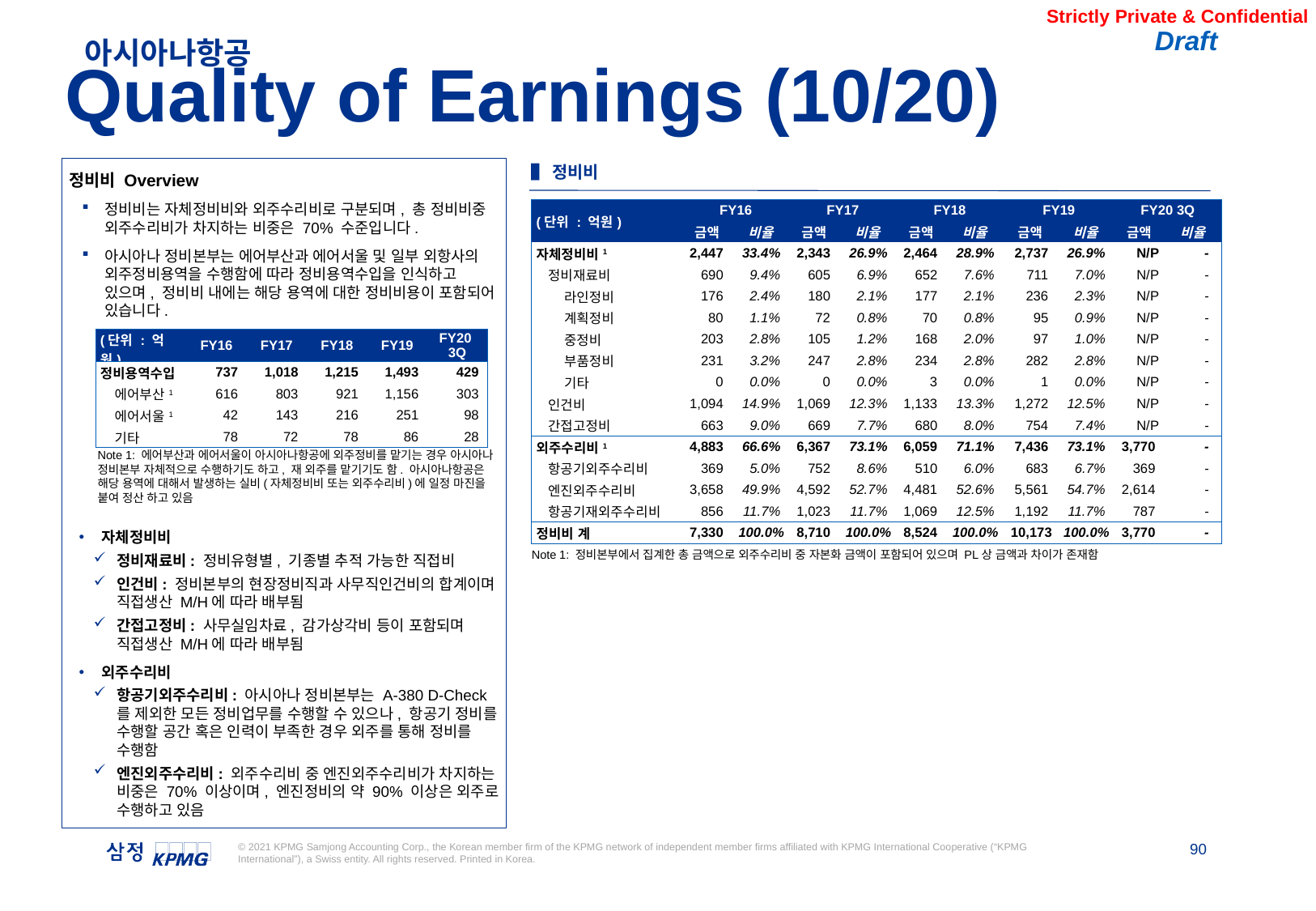

아시아나항공
Quality of Earnings (10/20)
▌정비비

정비비 Overview
정비비는 자체정비비와 외주수리비로 구분되며, 총 정비비중 외주수리비가 차지하는 비중은 70% 수준입니다.
아시아나 정비본부는 에어부산과 에어서울 및 일부 외항사의 외주정비용역을 수행함에 따라 정비용역수입을 인식하고 있으며, 정비비 내에는 해당 용역에 대한 정비비용이 포함되어 있습니다.

자체정비비
정비재료비: 정비유형별, 기종별 추적 가능한 직접비
인건비: 정비본부의 현장정비직과 사무직인건비의 합계이며 직접생산 M/H에 따라 배부됨
간접고정비: 사무실임차료, 감가상각비 등이 포함되며 직접생산 M/H에 따라 배부됨
외주수리비
항공기외주수리비: 아시아나 정비본부는 A-380 D-Check를 제외한 모든 정비업무를 수행할 수 있으나, 항공기 정비를 수행할 공간 혹은 인력이 부족한 경우 외주를 통해 정비를 수행함
엔진외주수리비: 외주수리비 중 엔진외주수리비가 차지하는 비중은 70% 이상이며, 엔진정비의 약 90% 이상은 외주로 수행하고 있음

| (단위 : 억원) | FY16 |  | FY17 |  | FY18 |  | FY19 |  | FY20 3Q |  |
| --- | --- | --- | --- | --- | --- | --- | --- | --- | --- | --- |
|  | 금액 | 비율 | 금액 | 비율 | 금액 | 비율 | 금액 | 비율 | 금액 | 비율 |
| 자체정비비1 | 2,447 | 33.4% | 2,343 | 26.9% | 2,464 | 28.9% | 2,737 | 26.9% | N/P | - |
| 정비재료비 | 690 | 9.4% | 605 | 6.9% | 652 | 7.6% | 711 | 7.0% | N/P | - |
| 라인정비 | 176 | 2.4% | 180 | 2.1% | 177 | 2.1% | 236 | 2.3% | N/P | - |
| 계획정비 | 80 | 1.1% | 72 | 0.8% | 70 | 0.8% | 95 | 0.9% | N/P | - |
| 중정비 | 203 | 2.8% | 105 | 1.2% | 168 | 2.0% | 97 | 1.0% | N/P | - |
| 부품정비 | 231 | 3.2% | 247 | 2.8% | 234 | 2.8% | 282 | 2.8% | N/P | - |
| 기타 | 0 | 0.0% | 0 | 0.0% | 3 | 0.0% | 1 | 0.0% | N/P | - |
| 인건비 | 1,094 | 14.9% | 1,069 | 12.3% | 1,133 | 13.3% | 1,272 | 12.5% | N/P | - |
| 간접고정비 | 663 | 9.0% | 669 | 7.7% | 680 | 8.0% | 754 | 7.4% | N/P | - |
| 외주수리비1 | 4,883 | 66.6% | 6,367 | 73.1% | 6,059 | 71.1% | 7,436 | 73.1% | 3,770 | - |
| 항공기외주수리비 | 369 | 5.0% | 752 | 8.6% | 510 | 6.0% | 683 | 6.7% | 369 | - |
| 엔진외주수리비 | 3,658 | 49.9% | 4,592 | 52.7% | 4,481 | 52.6% | 5,561 | 54.7% | 2,614 | - |
| 항공기재외주수리비 | 856 | 11.7% | 1,023 | 11.7% | 1,069 | 12.5% | 1,192 | 11.7% | 787 | - |
| 정비비 계 | 7,330 | 100.0% | 8,710 | 100.0% | 8,524 | 100.0% | 10,173 | 100.0% | 3,770 | - |
| (단위 : 억원) | FY16 | FY17 | FY18 | FY19 | FY20 3Q |
| --- | --- | --- | --- | --- | --- |
| 정비용역수입 | 737 | 1,018 | 1,215 | 1,493 | 429 |
| 에어부산1 | 616 | 803 | 921 | 1,156 | 303 |
| 에어서울1 | 42 | 143 | 216 | 251 | 98 |
| 기타 | 78 | 72 | 78 | 86 | 28 |
Note 1: 에어부산과 에어서울이 아시아나항공에 외주정비를 맡기는 경우 아시아나 정비본부 자체적으로 수행하기도 하고, 재 외주를 맡기기도 함. 아시아나항공은 해당 용역에 대해서 발생하는 실비(자체정비비 또는 외주수리비)에 일정 마진을 붙여 정산 하고 있음
Note 1: 정비본부에서 집계한 총 금액으로 외주수리비 중 자본화 금액이 포함되어 있으며 PL상 금액과 차이가 존재함